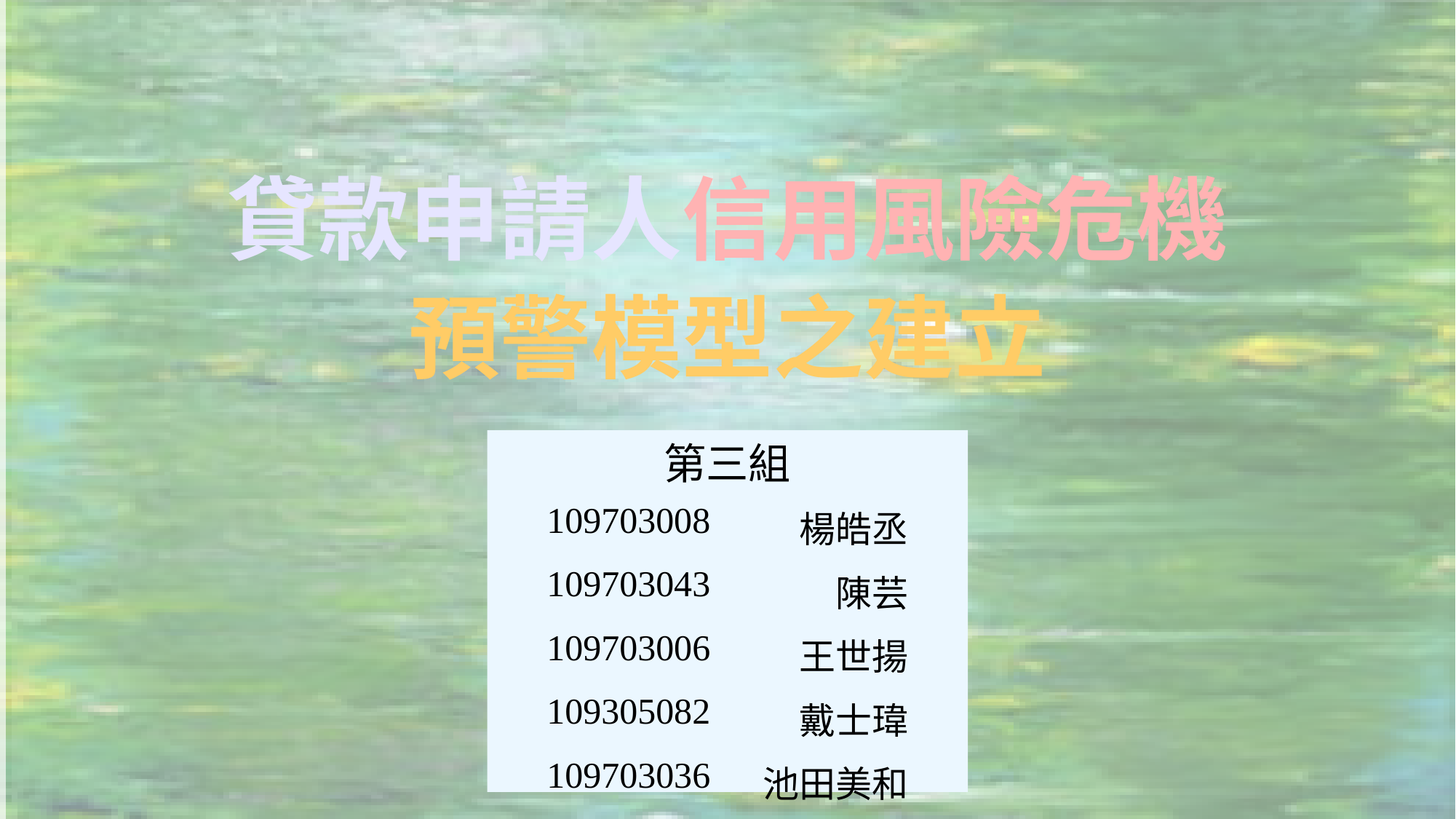

# 貸款申請人信用風險危機預警模型之建立
第三組
|  |  |
| --- | --- |
| 109703008 | 楊皓丞 |
| 109703043 | 陳芸 |
| 109703006 | 王世揚 |
| 109305082 | 戴士瑋 |
| 109703036 | 池田美和 |